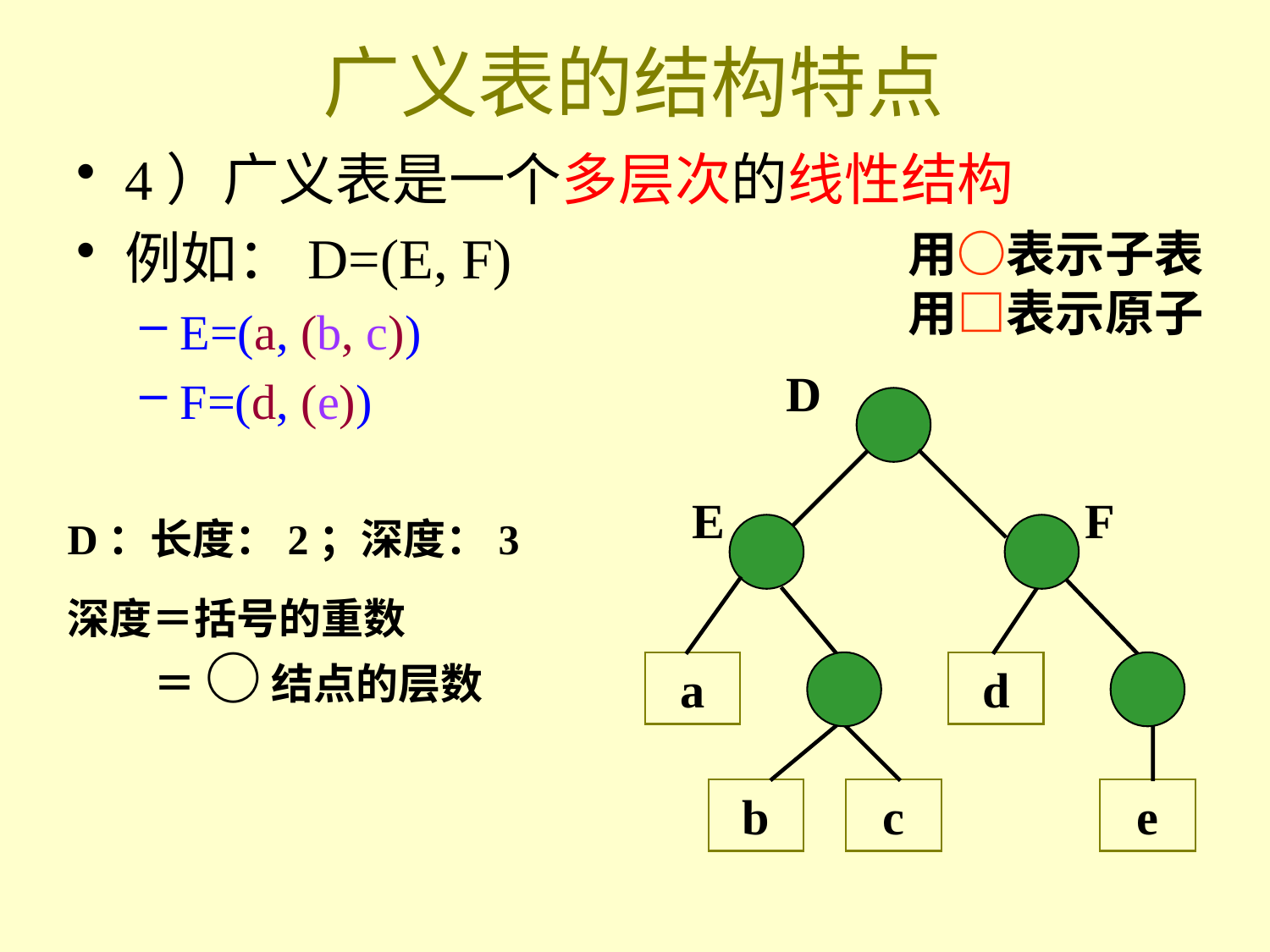

# 广义表的结构特点
4）广义表是一个多层次的线性结构
例如：D=(E, F)
E=(a, (b, c))
F=(d, (e))
用○表示子表
用□表示原子
D

E
F

a

d

b
c
e
D：长度：2；深度：3
深度＝括号的重数
        ＝ ○ 结点的层数